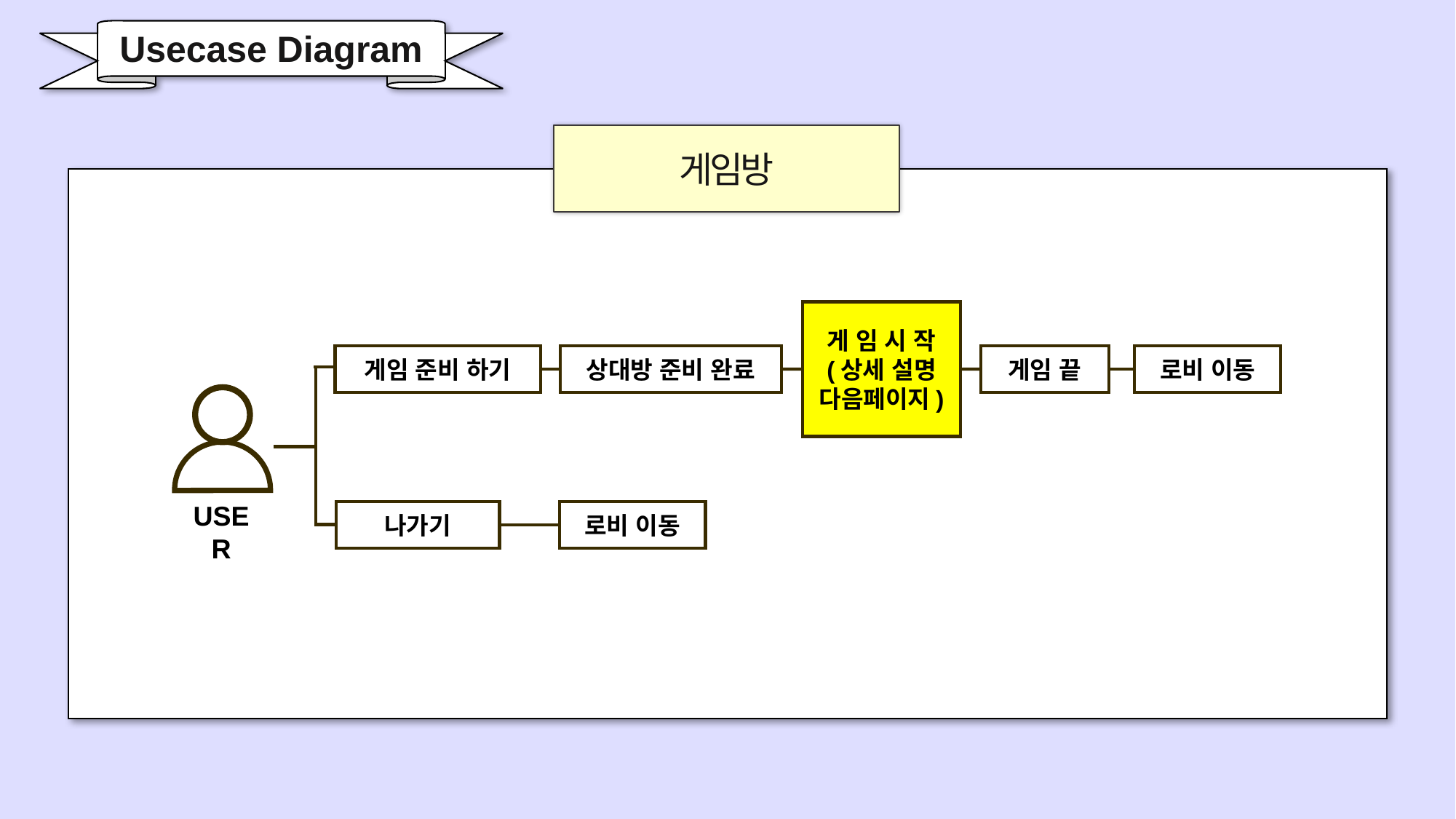

Usecase Diagram

게임방

게 임 시 작
(상세 설명 다음페이지)
로비 이동
게임 끝
상대방 준비 완료
게임 준비 하기

USER
로비 이동
나가기